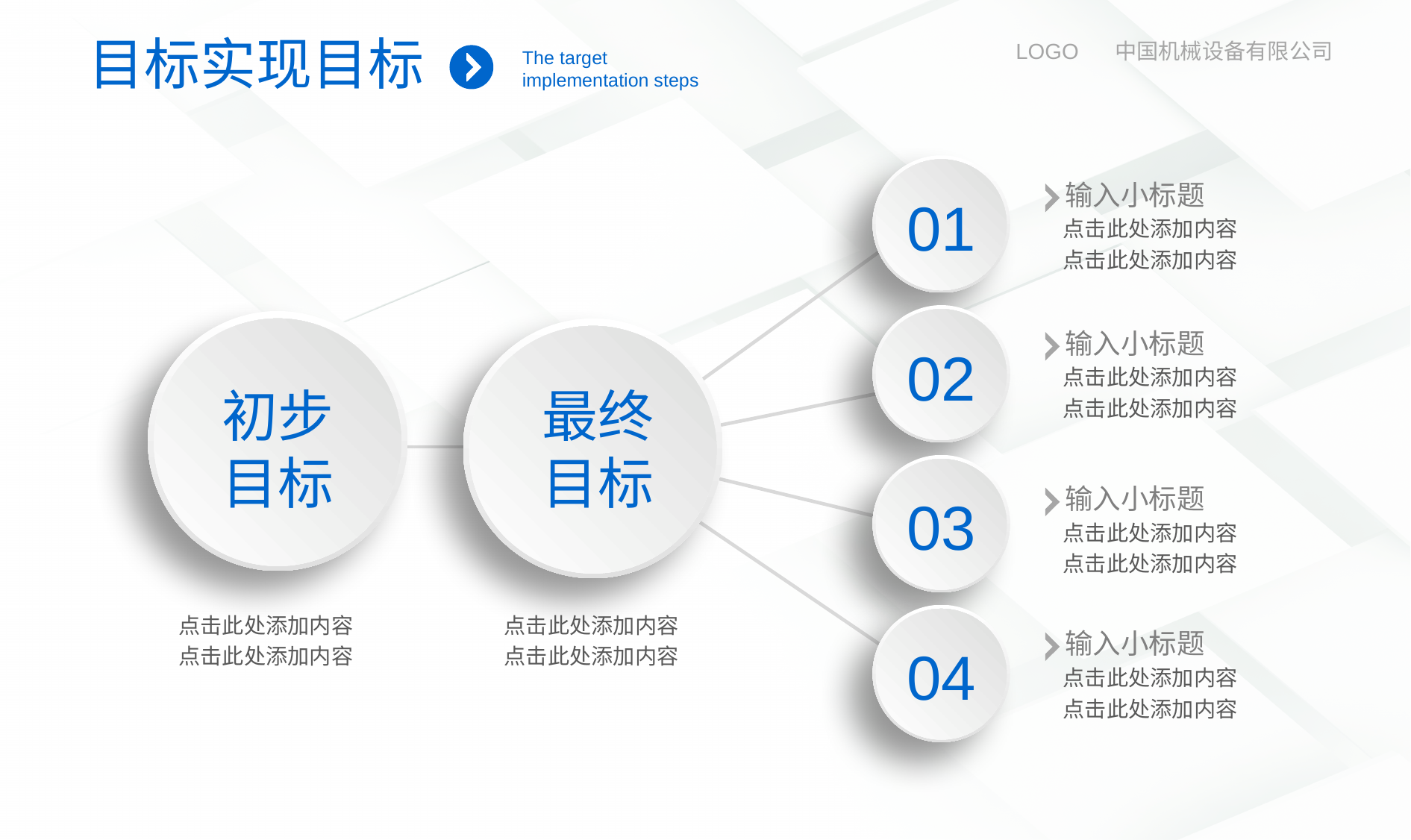

目标实现目标
The target implementation steps

LOGO     中国机械设备有限公司

输入小标题

点击此处添加内容
点击此处添加内容
01

输入小标题

点击此处添加内容
点击此处添加内容
02
初步
目标
最终目标

输入小标题

点击此处添加内容
点击此处添加内容
03
点击此处添加内容
点击此处添加内容
点击此处添加内容
点击此处添加内容

输入小标题

点击此处添加内容
点击此处添加内容
04